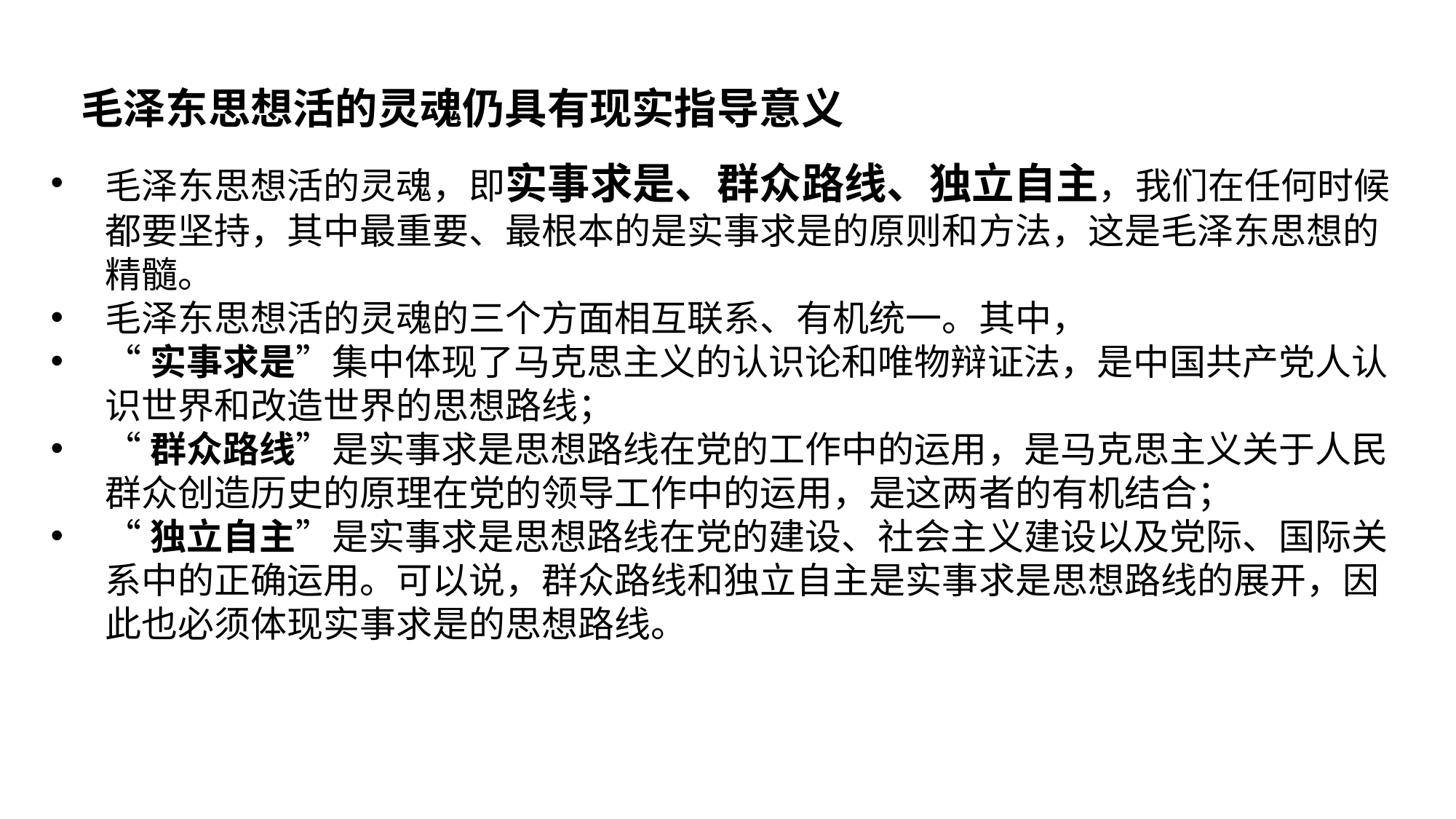

| 毛泽东思想活的灵魂仍具有现实指导意义 |
| --- |
毛泽东思想活的灵魂，即实事求是、群众路线、独立自主，我们在任何时候都要坚持，其中最重要、最根本的是实事求是的原则和方法，这是毛泽东思想的精髓。
毛泽东思想活的灵魂的三个方面相互联系、有机统一。其中，
“实事求是”集中体现了马克思主义的认识论和唯物辩证法，是中国共产党人认识世界和改造世界的思想路线；
“群众路线”是实事求是思想路线在党的工作中的运用，是马克思主义关于人民群众创造历史的原理在党的领导工作中的运用，是这两者的有机结合；
“独立自主”是实事求是思想路线在党的建设、社会主义建设以及党际、国际关系中的正确运用。可以说，群众路线和独立自主是实事求是思想路线的展开，因此也必须体现实事求是的思想路线。